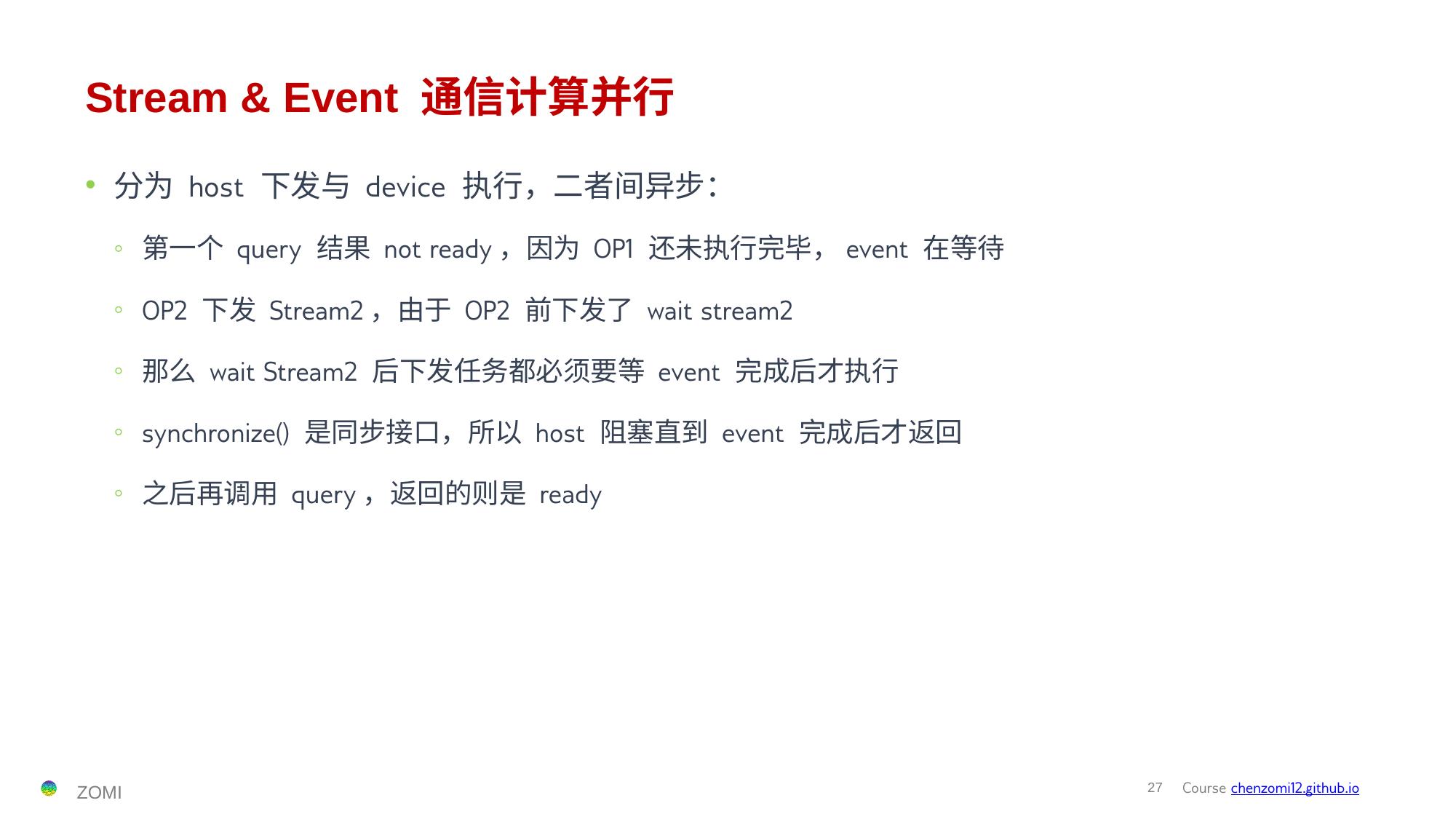

# Stream & Event 通信计算并行
分为 host 下发与 device 执行，二者间异步：
第一个 query 结果 not ready，因为 OP1 还未执行完毕，event 在等待
OP2 下发 Stream2，由于 OP2 前下发了 wait stream2
那么 wait Stream2 后下发任务都必须要等 event 完成后才执行
synchronize() 是同步接口，所以 host 阻塞直到 event 完成后才返回
之后再调用 query，返回的则是 ready